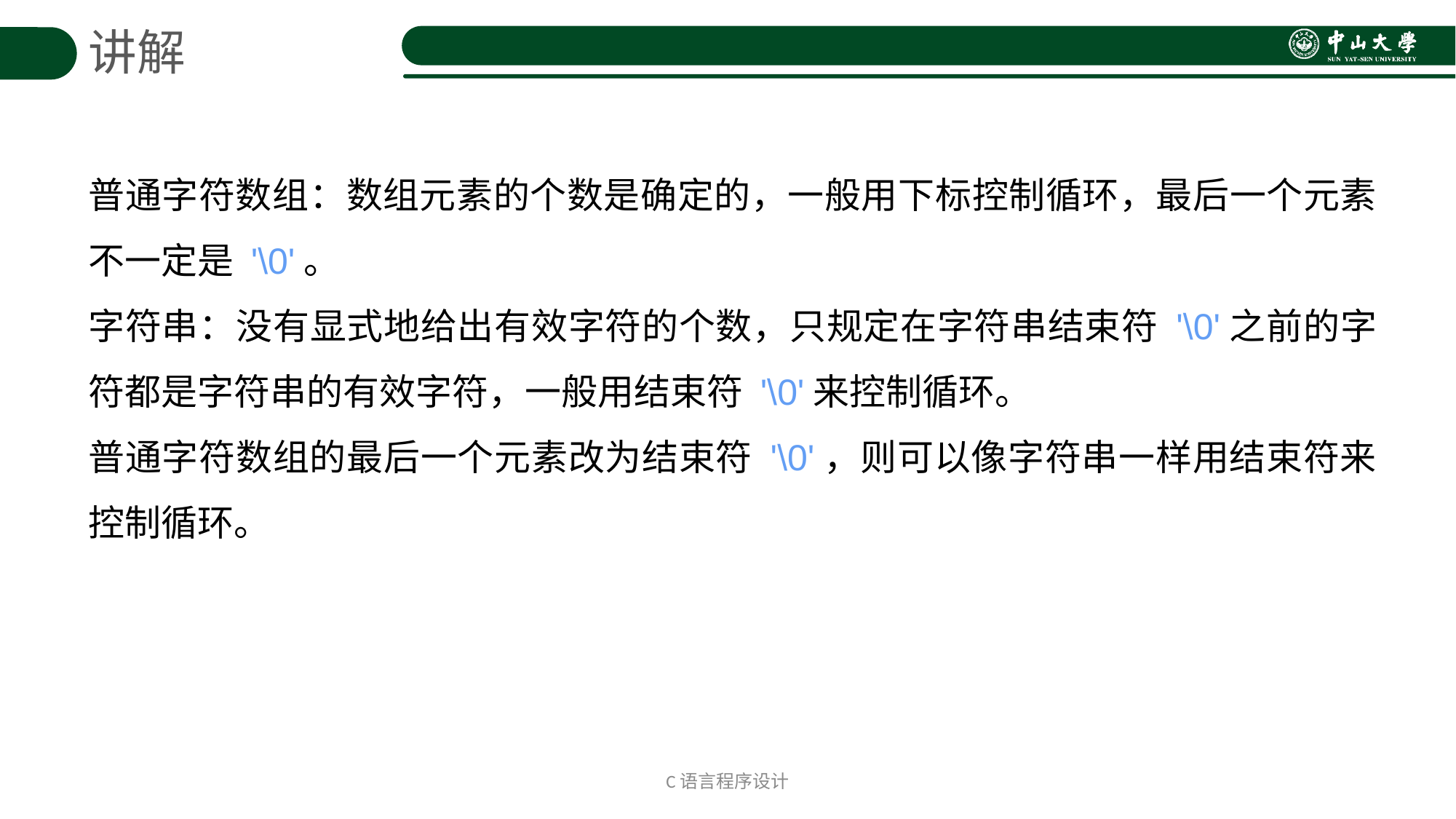

讲解
普通字符数组：数组元素的个数是确定的，一般用下标控制循环，最后一个元素不一定是 '\0'。
字符串：没有显式地给出有效字符的个数，只规定在字符串结束符 '\0'之前的字符都是字符串的有效字符，一般用结束符 '\0'来控制循环。
普通字符数组的最后一个元素改为结束符 '\0'，则可以像字符串一样用结束符来控制循环。

C语言程序设计
38